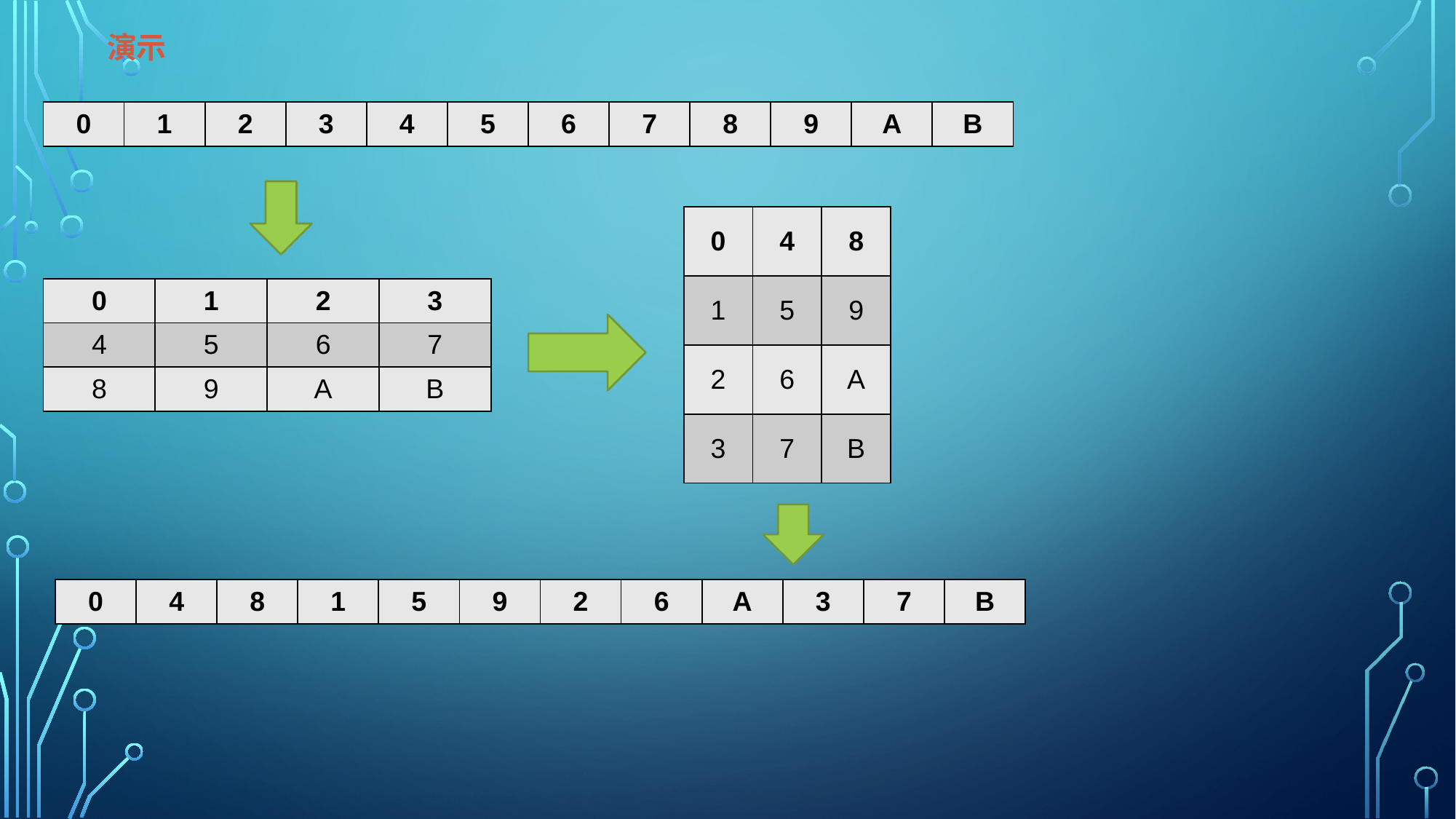

# 演示
| 0 | 1 | 2 | 3 | 4 | 5 | 6 | 7 | 8 | 9 | A | B |
| --- | --- | --- | --- | --- | --- | --- | --- | --- | --- | --- | --- |

| 0 | 4 | 8 |
| --- | --- | --- |
| 1 | 5 | 9 |
| 2 | 6 | A |
| 3 | 7 | B |
| 0 | 1 | 2 | 3 |
| --- | --- | --- | --- |
| 4 | 5 | 6 | 7 |
| 8 | 9 | A | B |

| 0 | 4 | 8 | 1 | 5 | 9 | 2 | 6 | A | 3 | 7 | B |
| --- | --- | --- | --- | --- | --- | --- | --- | --- | --- | --- | --- |